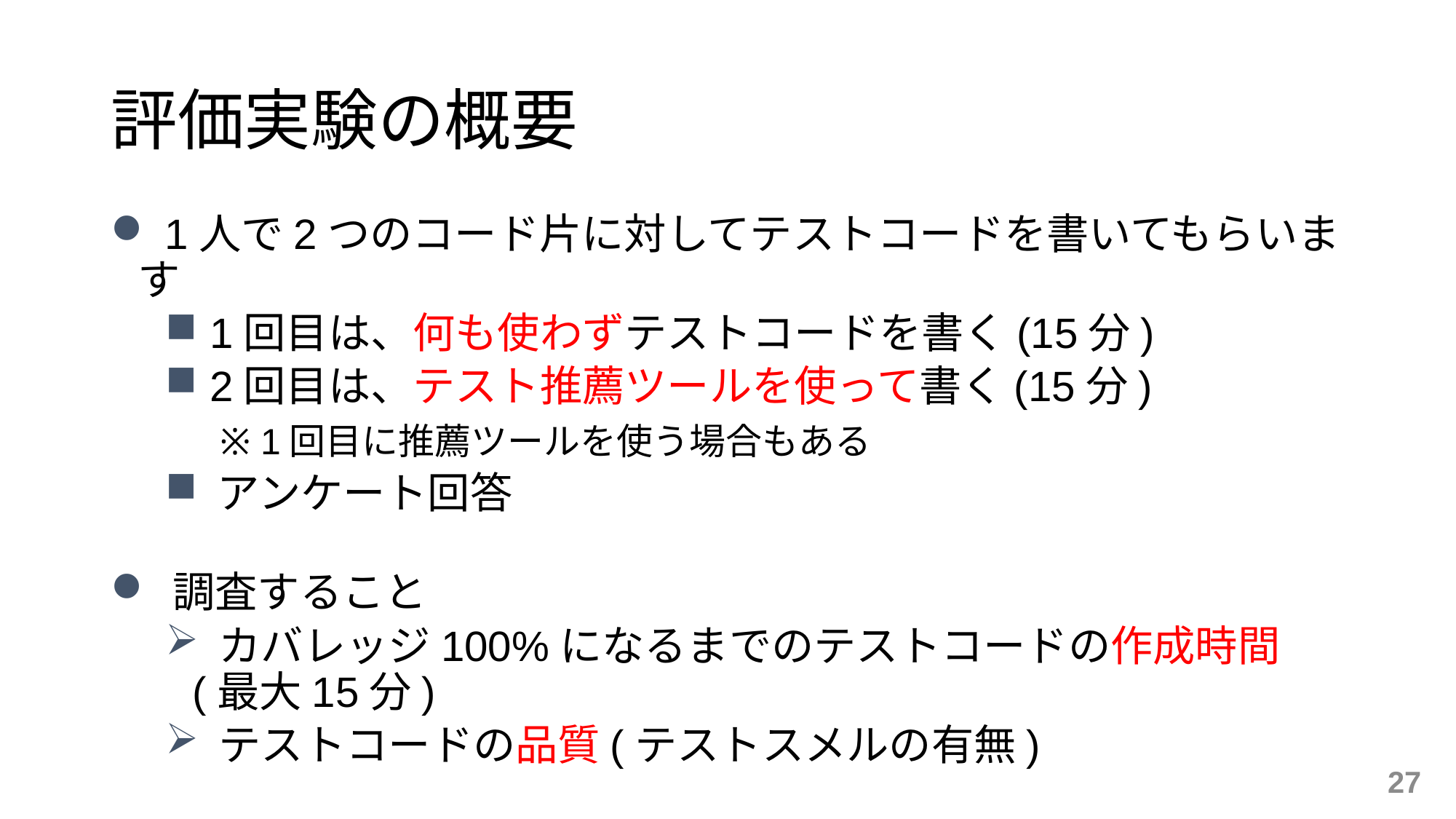

# 評価実験の概要
 1人で2つのコード片に対してテストコードを書いてもらいます
 1回目は、何も使わずテストコードを書く(15分)
 2回目は、テスト推薦ツールを使って書く(15分)
※ 1回目に推薦ツールを使う場合もある
 アンケート回答

 調査すること
 カバレッジ100%になるまでのテストコードの作成時間
(最大15分)
 テストコードの品質(テストスメルの有無)
27